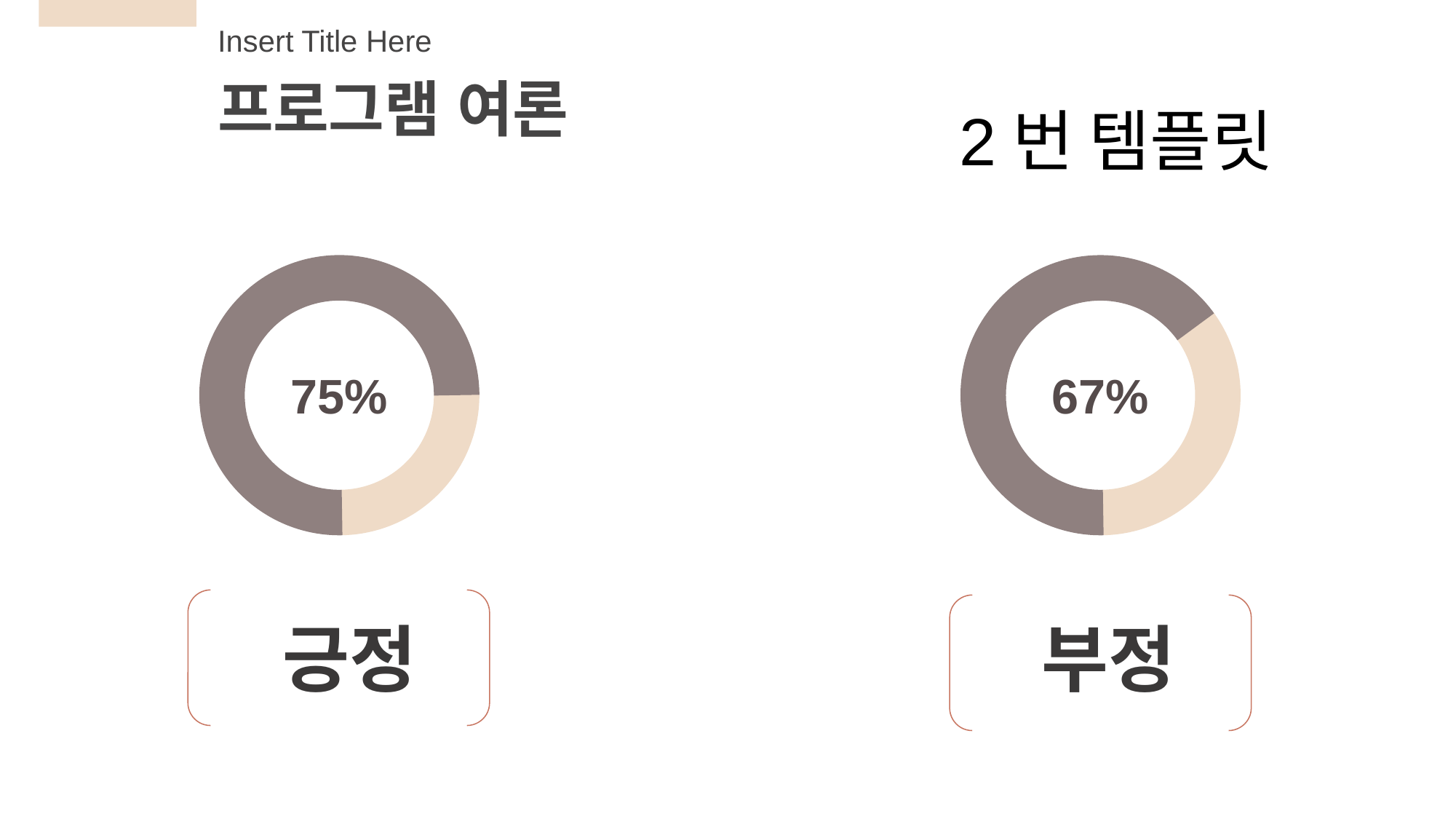

Insert Title Here
프로그램 여론
2번 템플릿

75%
67%

긍정
부정